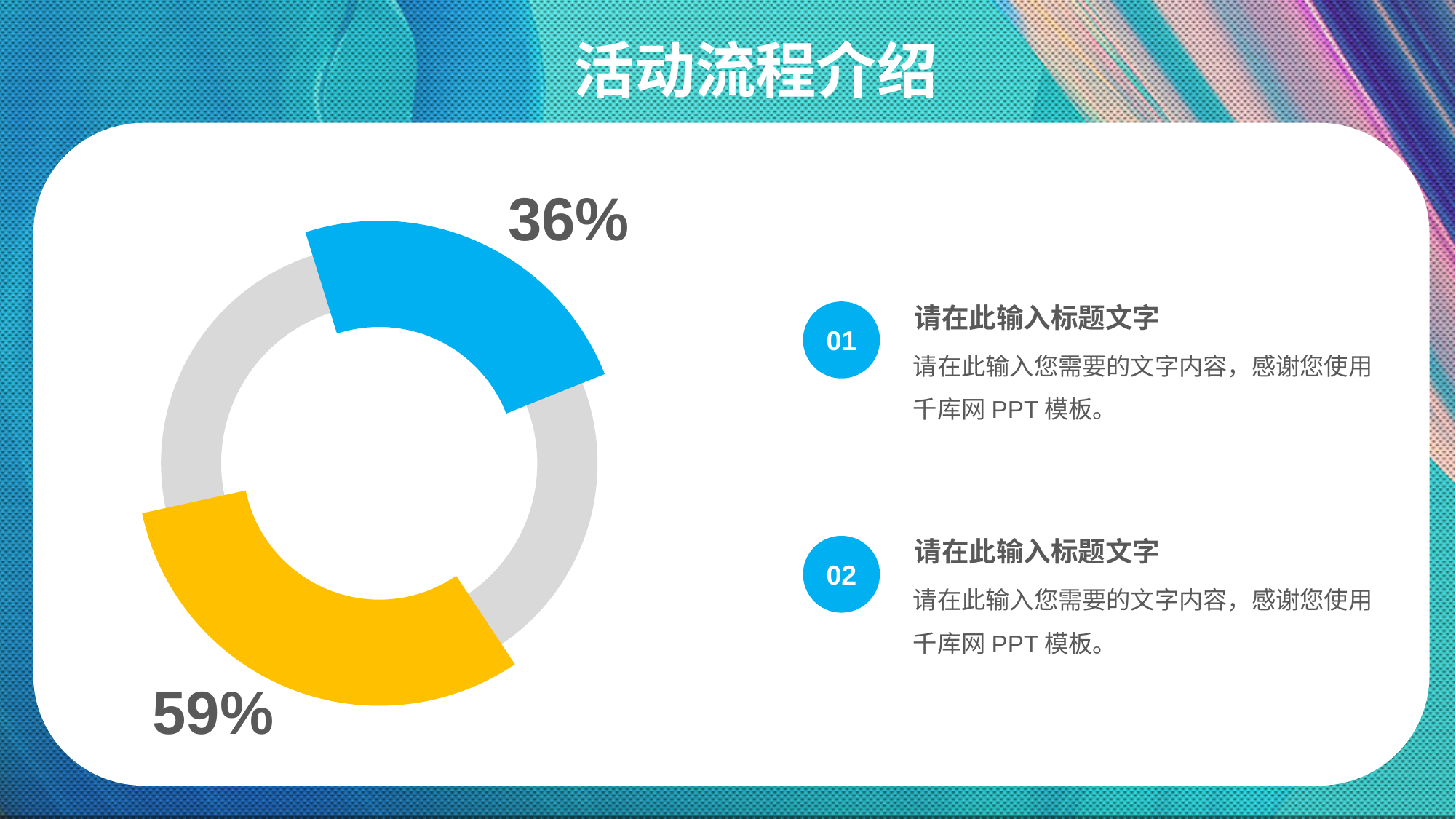

活动流程介绍
36%

请在此输入标题文字
01
请在此输入您需要的文字内容，感谢您使用千库网PPT模板。
请在此输入标题文字
02
请在此输入您需要的文字内容，感谢您使用千库网PPT模板。
59%